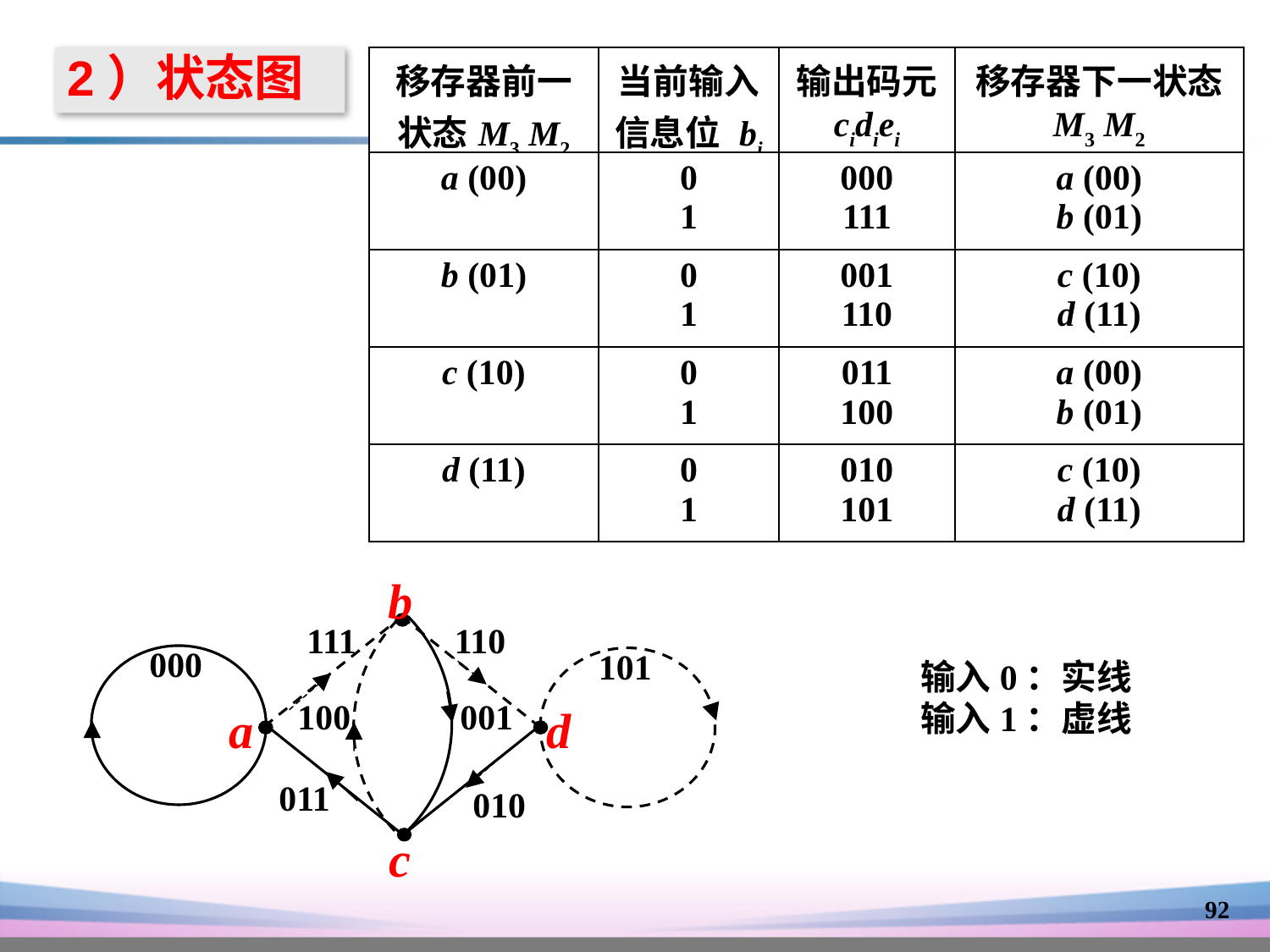

2）状态图
| 移存器前一状态M3 M2 | 当前输入信息位 bi | 输出码元 cidiei | 移存器下一状态 M3 M2 |
| --- | --- | --- | --- |
| a (00) | 0 1 | 000 111 | a (00) b (01) |
| b (01) | 0 1 | 001 110 | c (10) d (11) |
| c (10) | 0 1 | 011 100 | a (00) b (01) |
| d (11) | 0 1 | 010 101 | c (10) d (11) |
b
a
d
c
111
110

000
101

100
001

011

010

输入0：实线
输入1：虚线
92